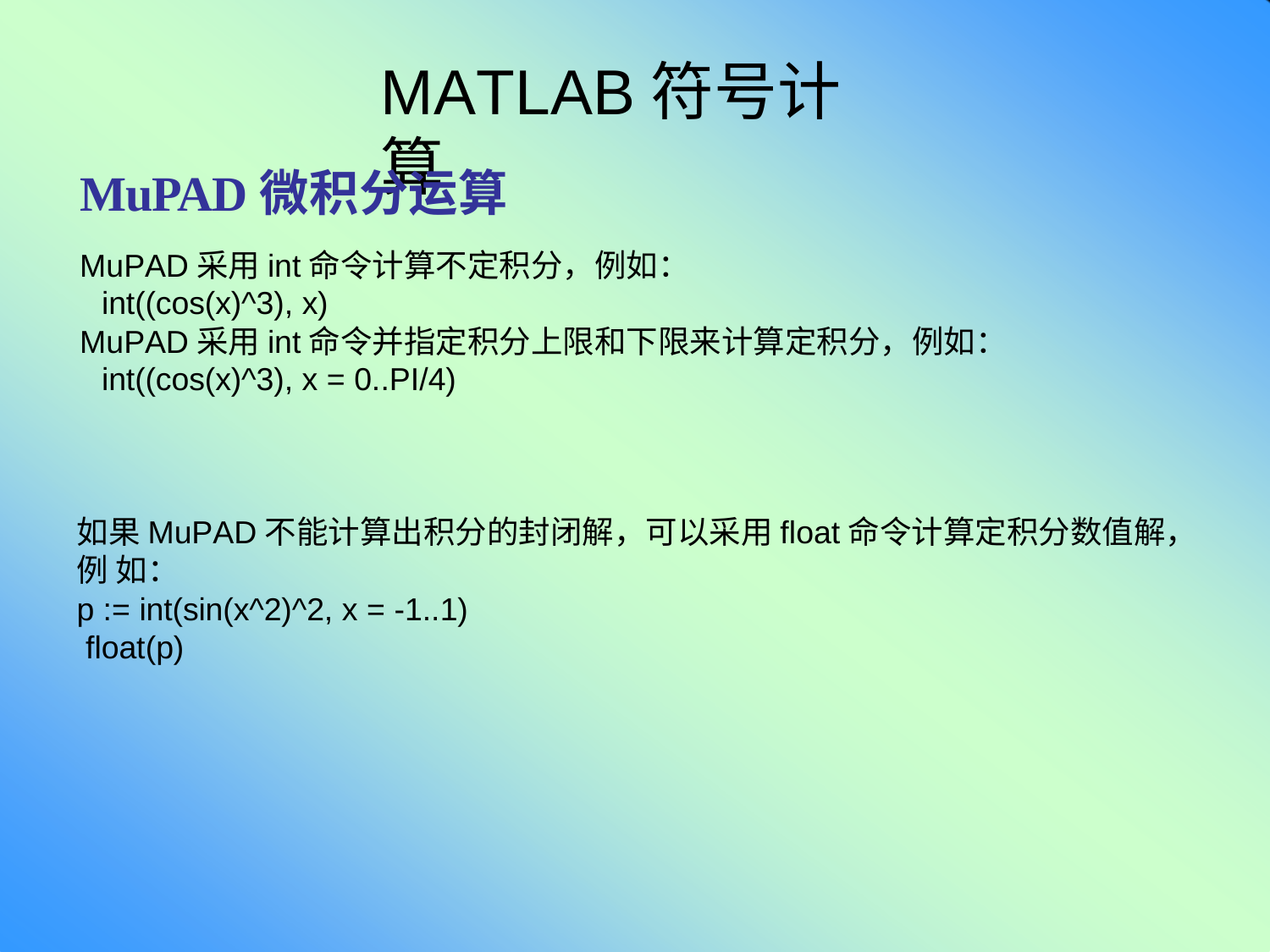

# MATLAB符号计算
MuPAD微积分运算
MuPAD采用int命令计算不定积分，例如：  int((cos(x)^3), x)
MuPAD采用int命令并指定积分上限和下限来计算定积分，例如：  int((cos(x)^3), x = 0..PI/4)
如果MuPAD不能计算出积分的封闭解，可以采用float命令计算定积分数值解，例 如：
p := int(sin(x^2)^2, x = -1..1)  float(p)